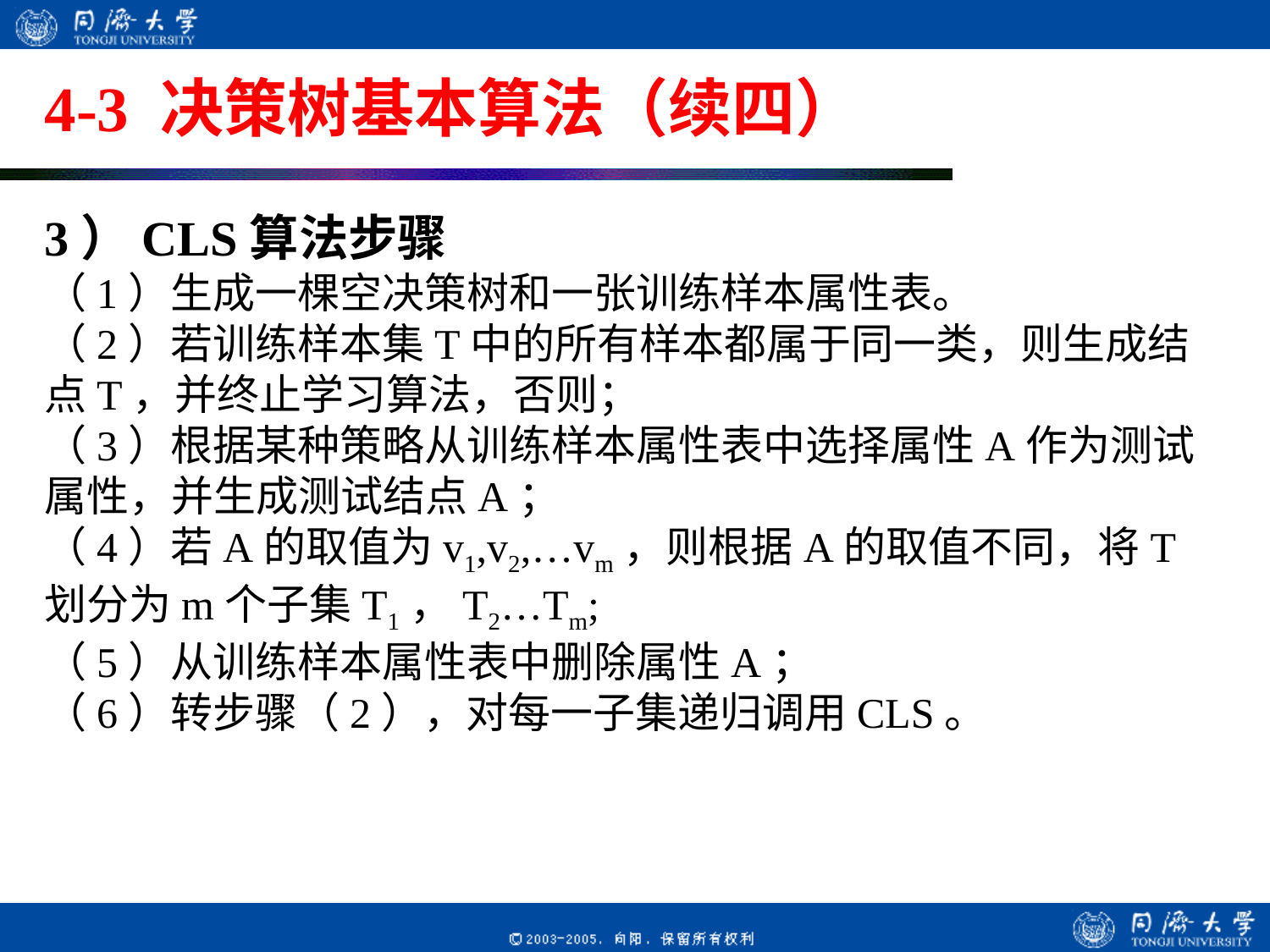

# 4-3 决策树基本算法（续四）
3）CLS算法步骤
（1）生成一棵空决策树和一张训练样本属性表。
（2）若训练样本集T中的所有样本都属于同一类，则生成结点T，并终止学习算法，否则；
（3）根据某种策略从训练样本属性表中选择属性A作为测试属性，并生成测试结点A；
（4）若A的取值为v1,v2,…vm，则根据A的取值不同，将T划分为m个子集T1，T2…Tm;
（5）从训练样本属性表中删除属性A；
（6）转步骤（2），对每一子集递归调用CLS。